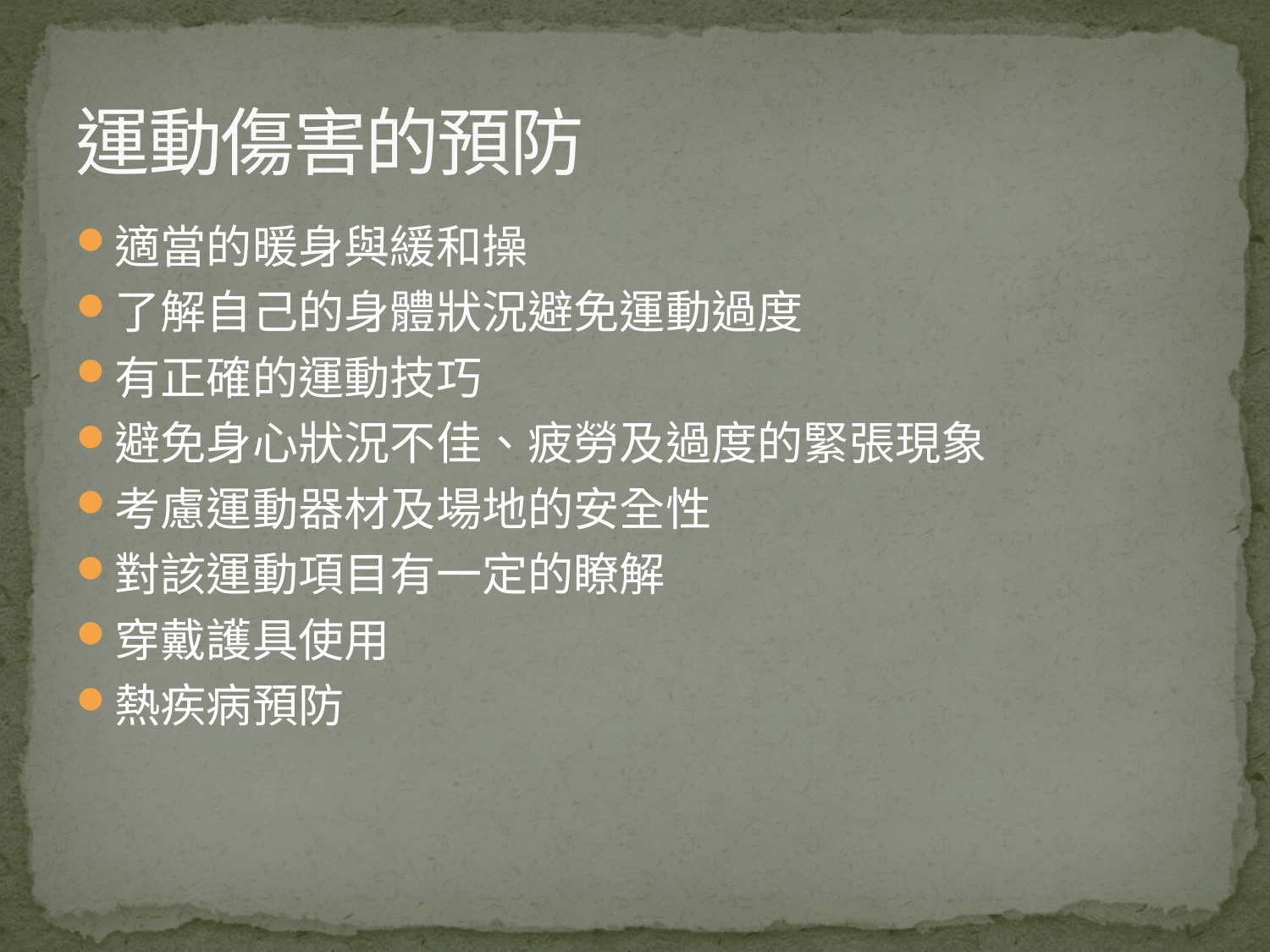

# 運動傷害的預防
適當的暖身與緩和操
了解自己的身體狀況避免運動過度
有正確的運動技巧
避免身心狀況不佳、疲勞及過度的緊張現象
考慮運動器材及場地的安全性
對該運動項目有一定的瞭解
穿戴護具使用
熱疾病預防